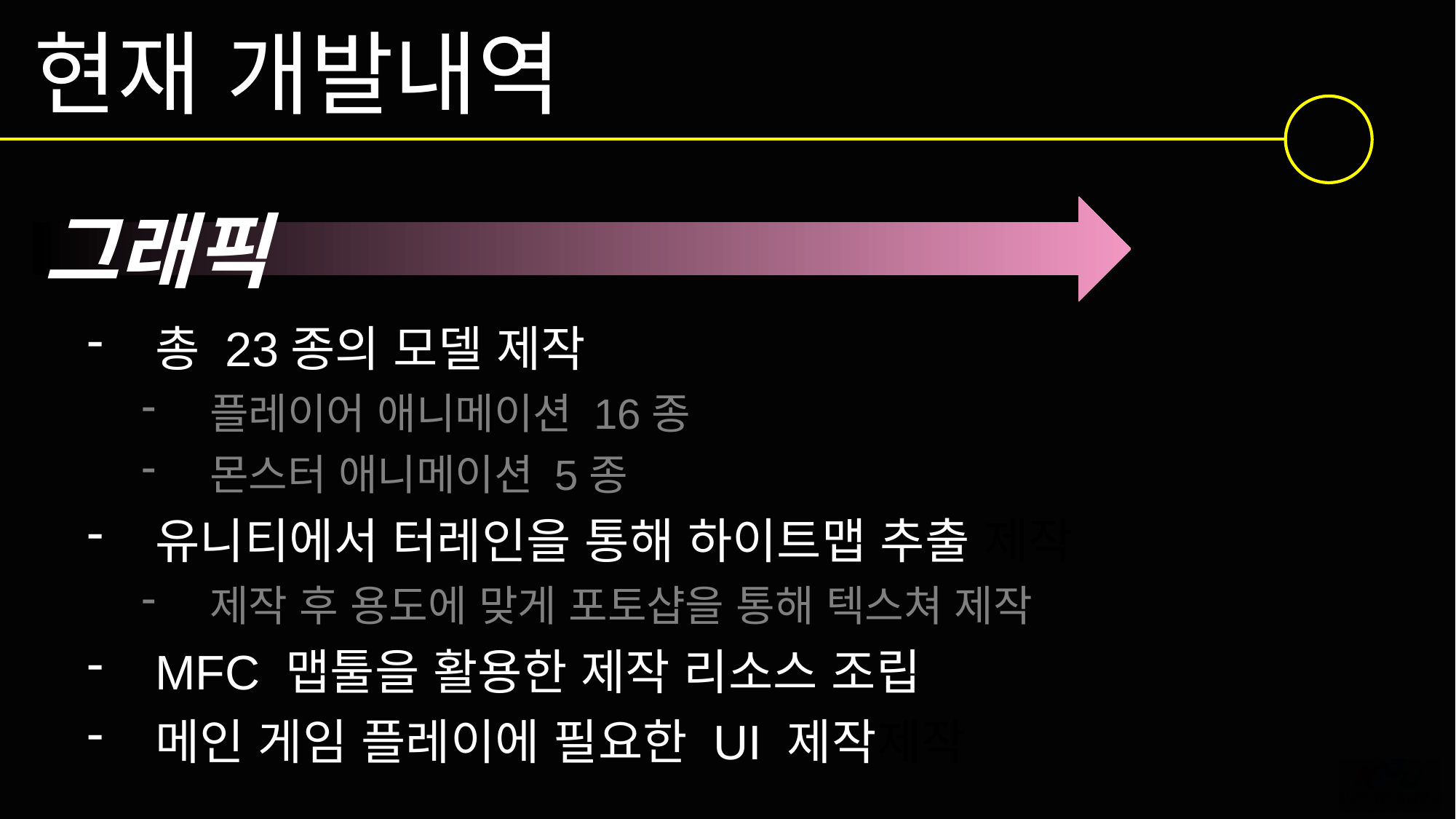

현재 개발내역

그래픽
총 23종의 모델 제작
플레이어 애니메이션 16종
몬스터 애니메이션 5종
유니티에서 터레인을 통해 하이트맵 추출 제작
제작 후 용도에 맞게 포토샵을 통해 텍스쳐 제작
MFC 맵툴을 활용한 제작 리소스 조립
메인 게임 플레이에 필요한 UI 제작제작